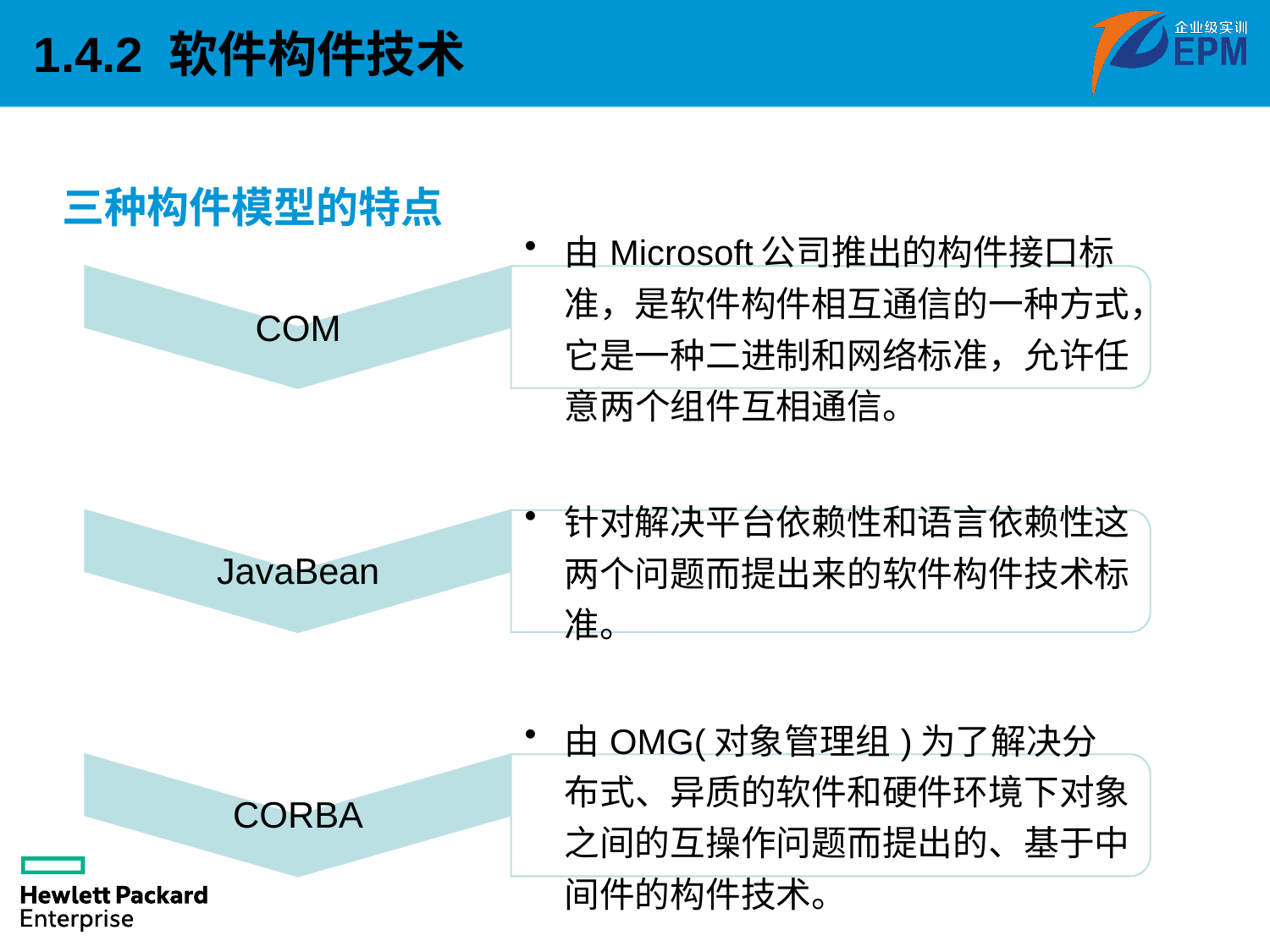

1.4.2 软件构件技术
三种构件模型的特点
COM
JavaBean
针对解决平台依赖性和语言依赖性这两个问题而提出来的软件构件技术标准。
CORBA
由OMG(对象管理组)为了解决分布式、异质的软件和硬件环境下对象之间的互操作问题而提出的、基于中间件的构件技术。
由Microsoft公司推出的构件接口标准，是软件构件相互通信的一种方式，它是一种二进制和网络标准，允许任意两个组件互相通信。